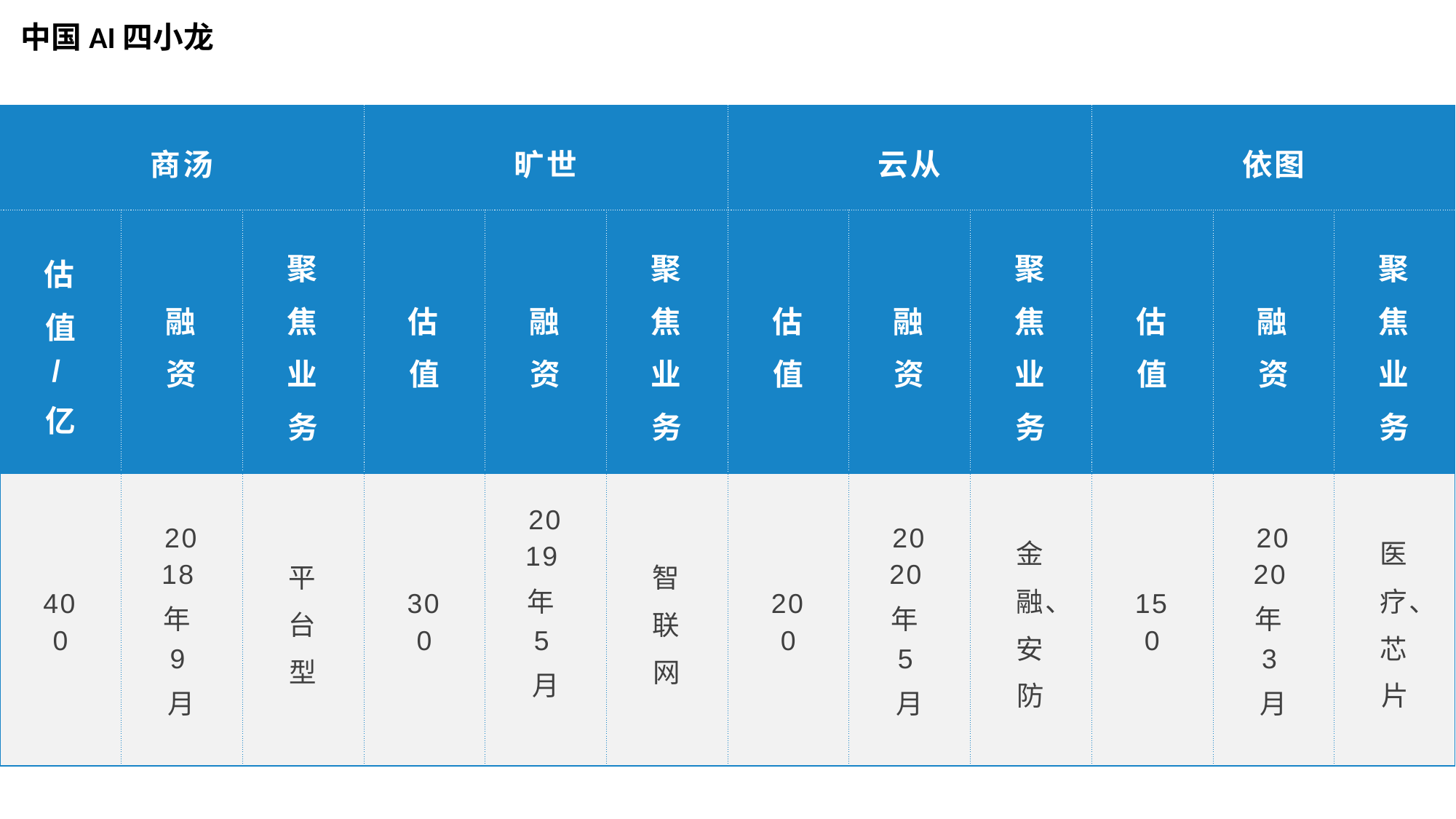

# 中国AI四小龙
| 商汤 |  |  | 旷世 |  |  | 云从 |  |  | 依图 |  |  |
| --- | --- | --- | --- | --- | --- | --- | --- | --- | --- | --- | --- |
| 估值 /亿 | 融资 | 聚焦业务 | 估值 | 融资 | 聚焦业务 | 估值 | 融资 | 聚焦业务 | 估值 | 融资 | 聚焦业务 |
| 400 | 2018年9月 | 平台型 | 300 | 2019年5月 | 智联网 | 200 | 2020年5月 | 金融、安防 | 150 | 2020年3月 | 医疗、 芯片 |